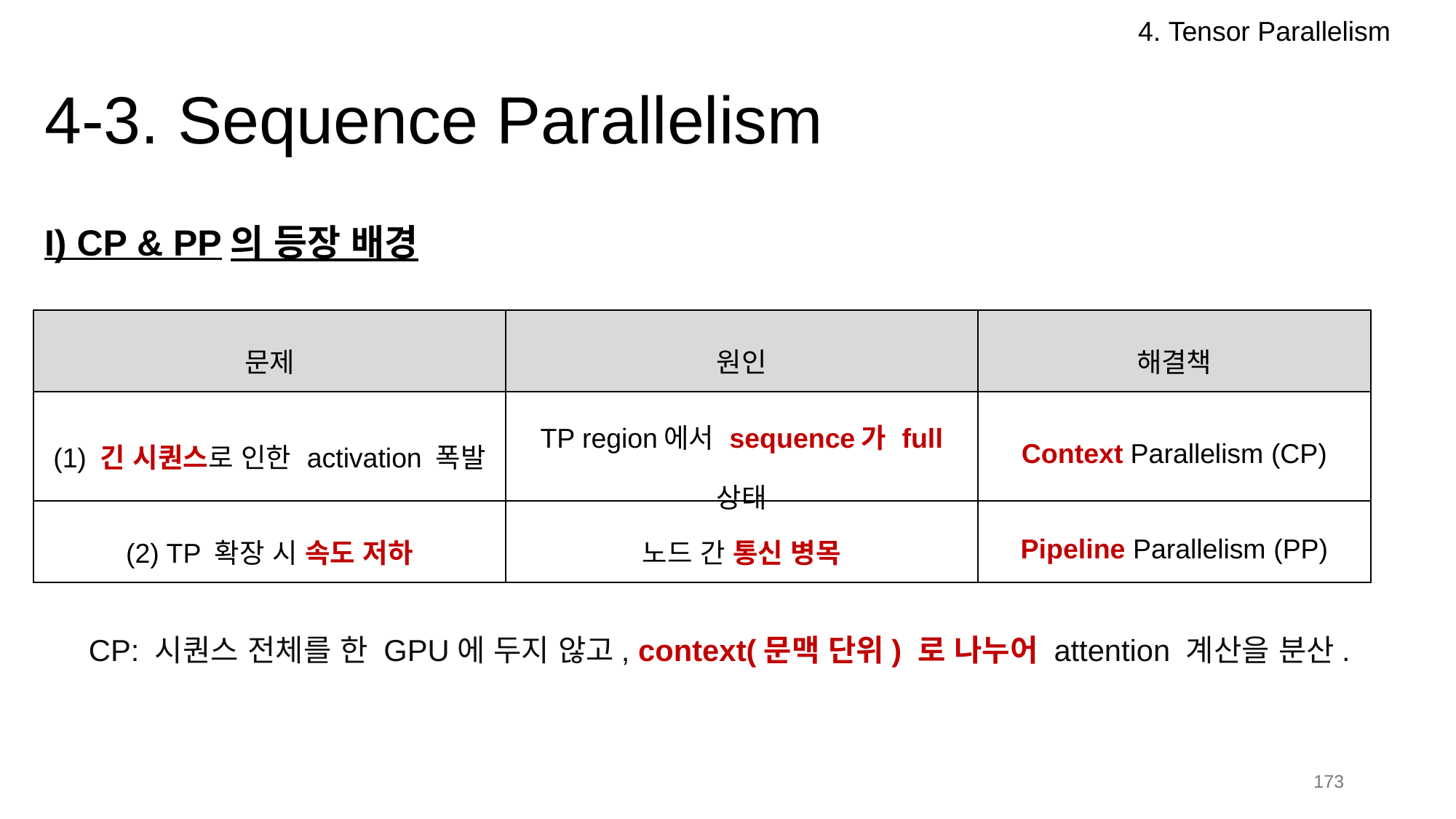

4. Tensor Parallelism
# 4-3. Sequence Parallelism
I) CP & PP의 등장 배경
| 문제 | 원인 | 해결책 |
| --- | --- | --- |
| (1) 긴 시퀀스로 인한 activation 폭발 | TP region에서 sequence가 full 상태 | Context Parallelism (CP) |
| (2) TP 확장 시 속도 저하 | 노드 간 통신 병목 | Pipeline Parallelism (PP) |
CP: 시퀀스 전체를 한 GPU에 두지 않고, context(문맥 단위) 로 나누어 attention 계산을 분산.
173